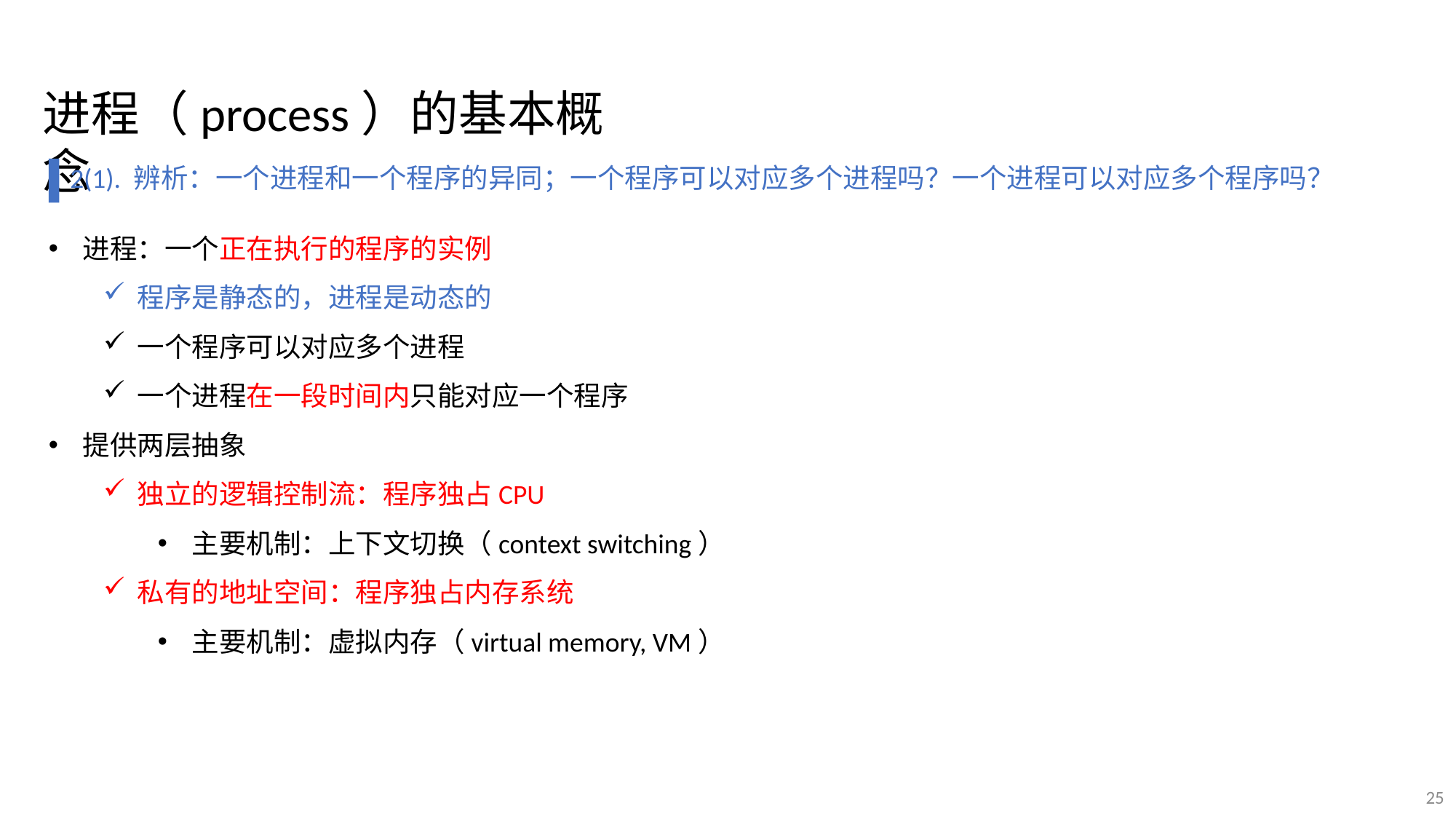

进程（process）的基本概念
2(1). 辨析：一个进程和一个程序的异同；一个程序可以对应多个进程吗？一个进程可以对应多个程序吗？

进程：一个正在执行的程序的实例
程序是静态的，进程是动态的
一个程序可以对应多个进程
一个进程在一段时间内只能对应一个程序
提供两层抽象
独立的逻辑控制流：程序独占CPU
主要机制：上下文切换（context switching）
私有的地址空间：程序独占内存系统
主要机制：虚拟内存（virtual memory, VM）
25